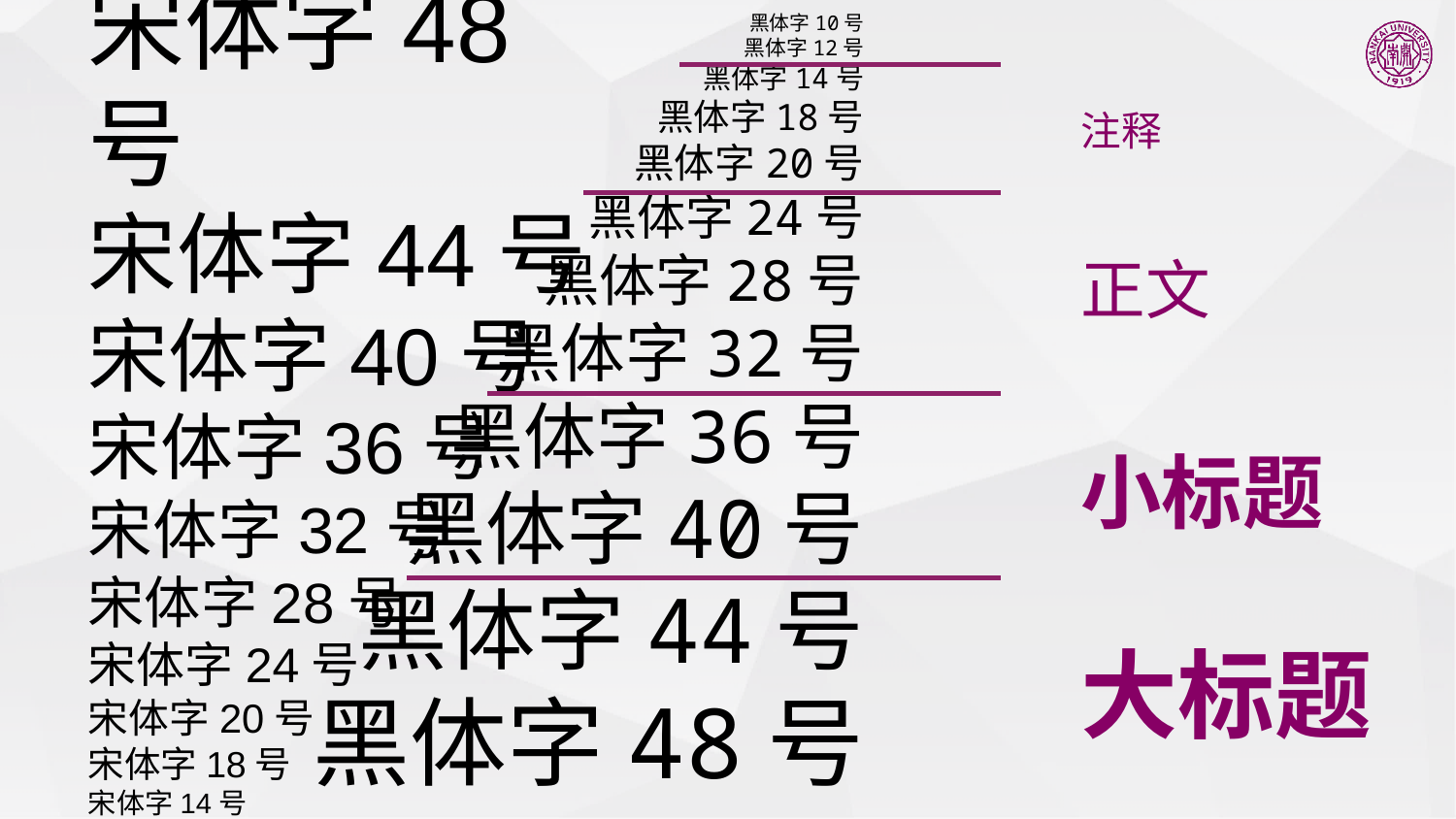

黑体字10号
黑体字12号
黑体字14号
黑体字18号
黑体字20号
黑体字24号
黑体字28号
黑体字32号
黑体字36号
黑体字40号
黑体字44号
黑体字48号
宋体字48号
宋体字44号
宋体字40号
宋体字36号
宋体字32号
宋体字28号
宋体字24号
宋体字20号
宋体字18号
宋体字14号
宋体字10号
注释
正文
小标题
大标题